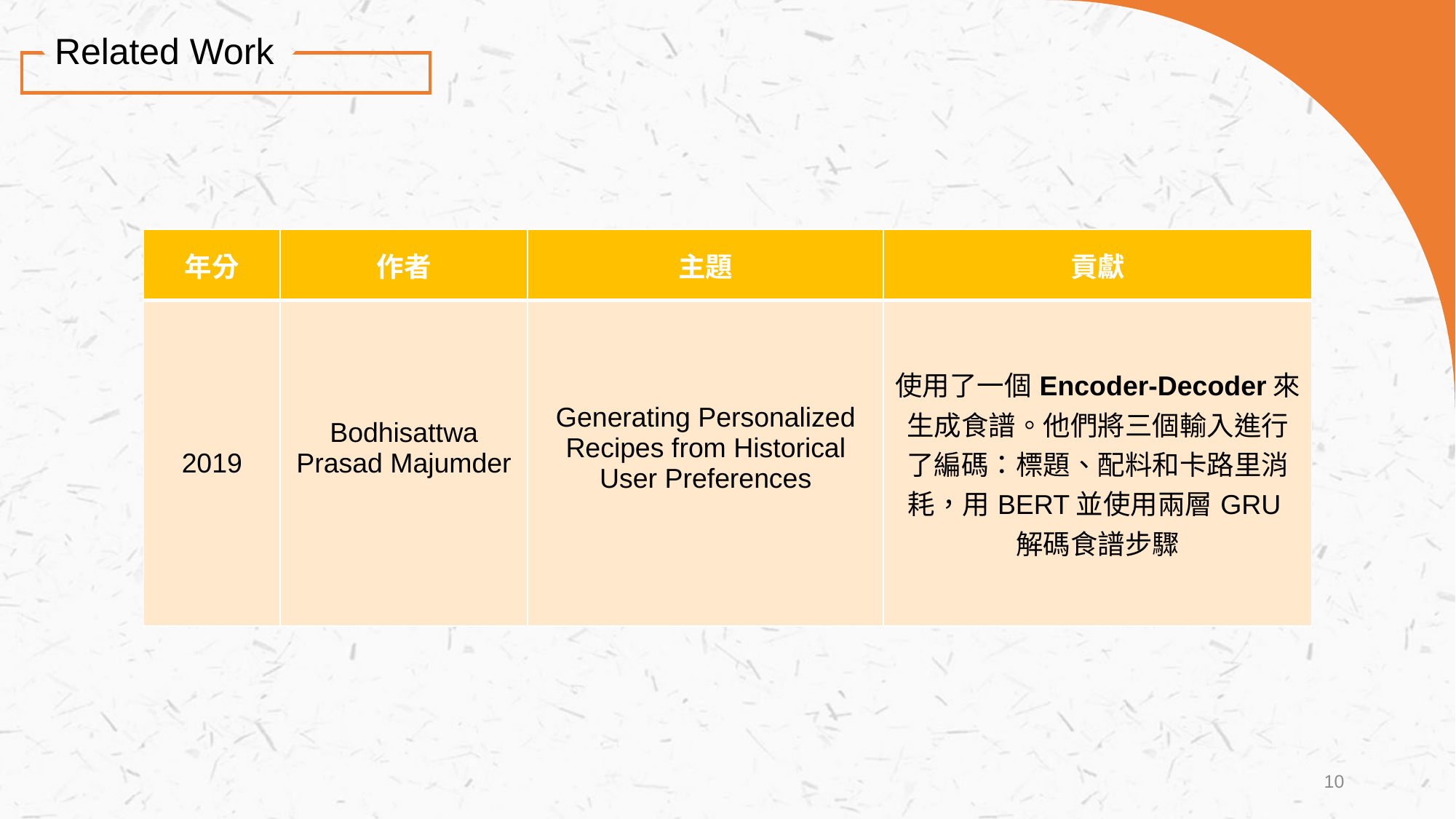

Related Work

| 年分 | 作者 | 主題 | 貢獻 |
| --- | --- | --- | --- |
| 2019 | Bodhisattwa Prasad Majumder | Generating Personalized Recipes from Historical User Preferences | 使用了一個Encoder-Decoder來生成食譜。他們將三個輸入進行了編碼：標題、配料和卡路里消耗，用BERT並使用兩層GRU解碼食譜步驟 |
10